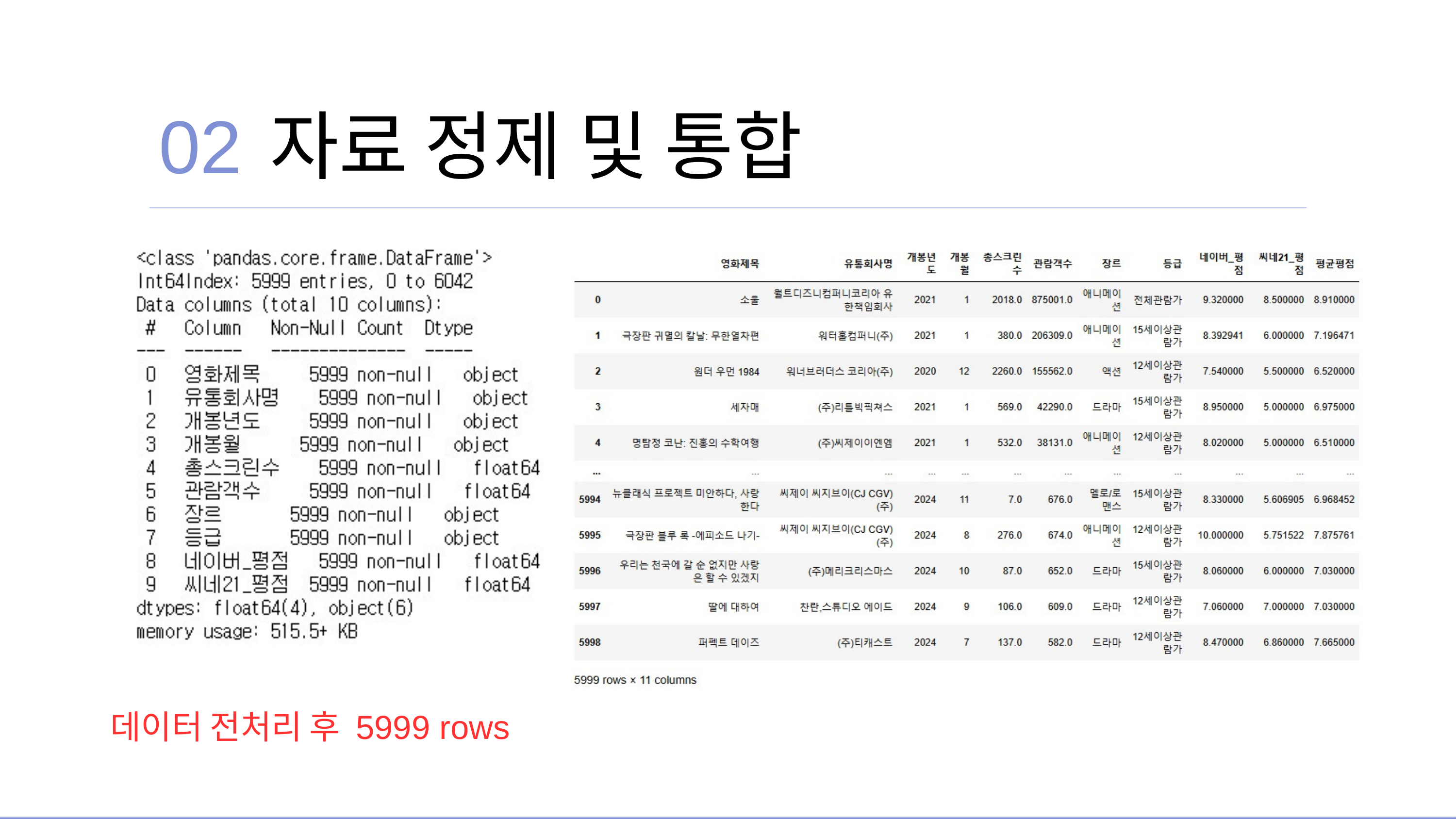

02
자료 정제 및 통합

데이터 전처리 후 5999 rows